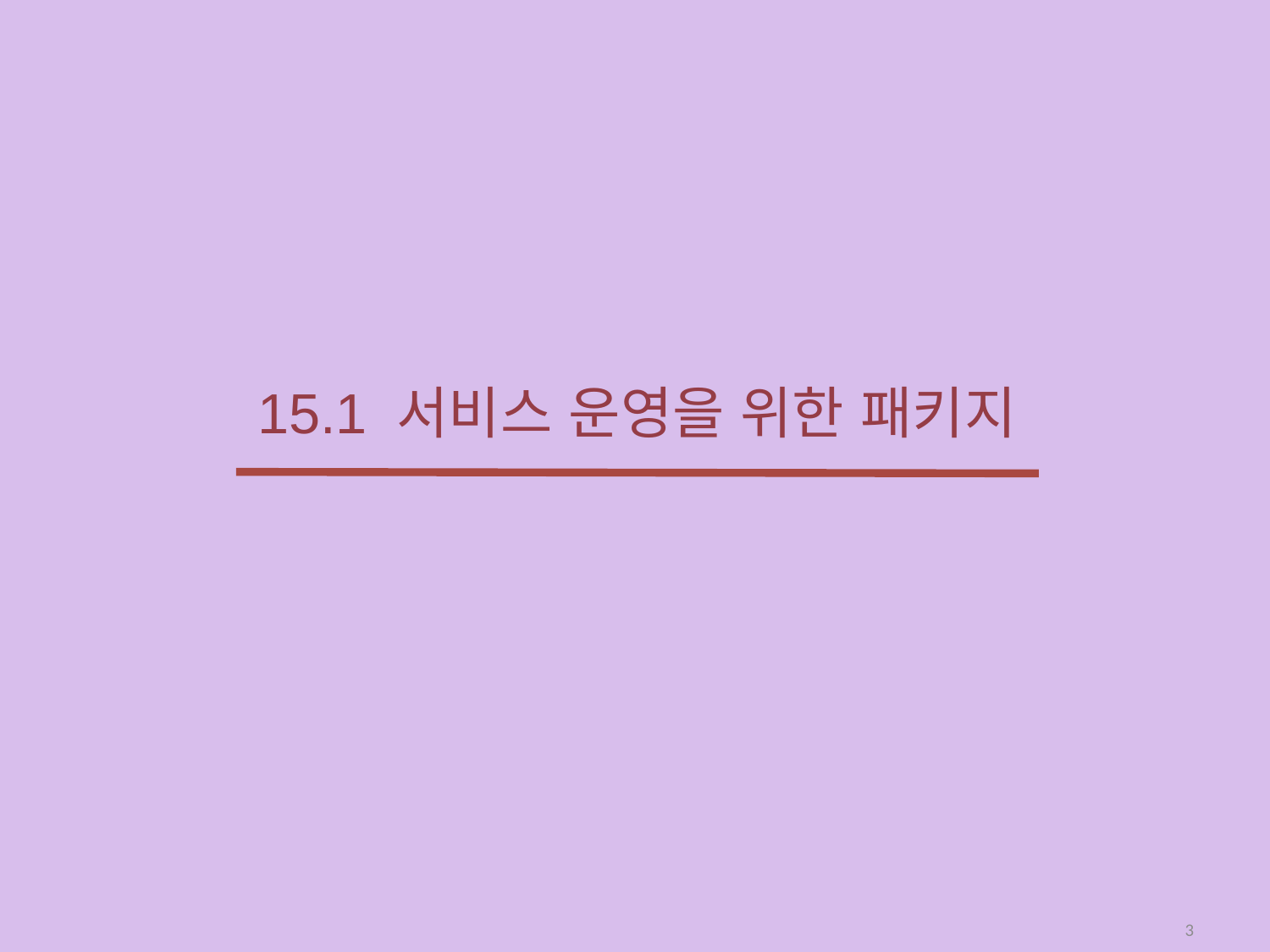

# 15.1 서비스 운영을 위한 패키지
3